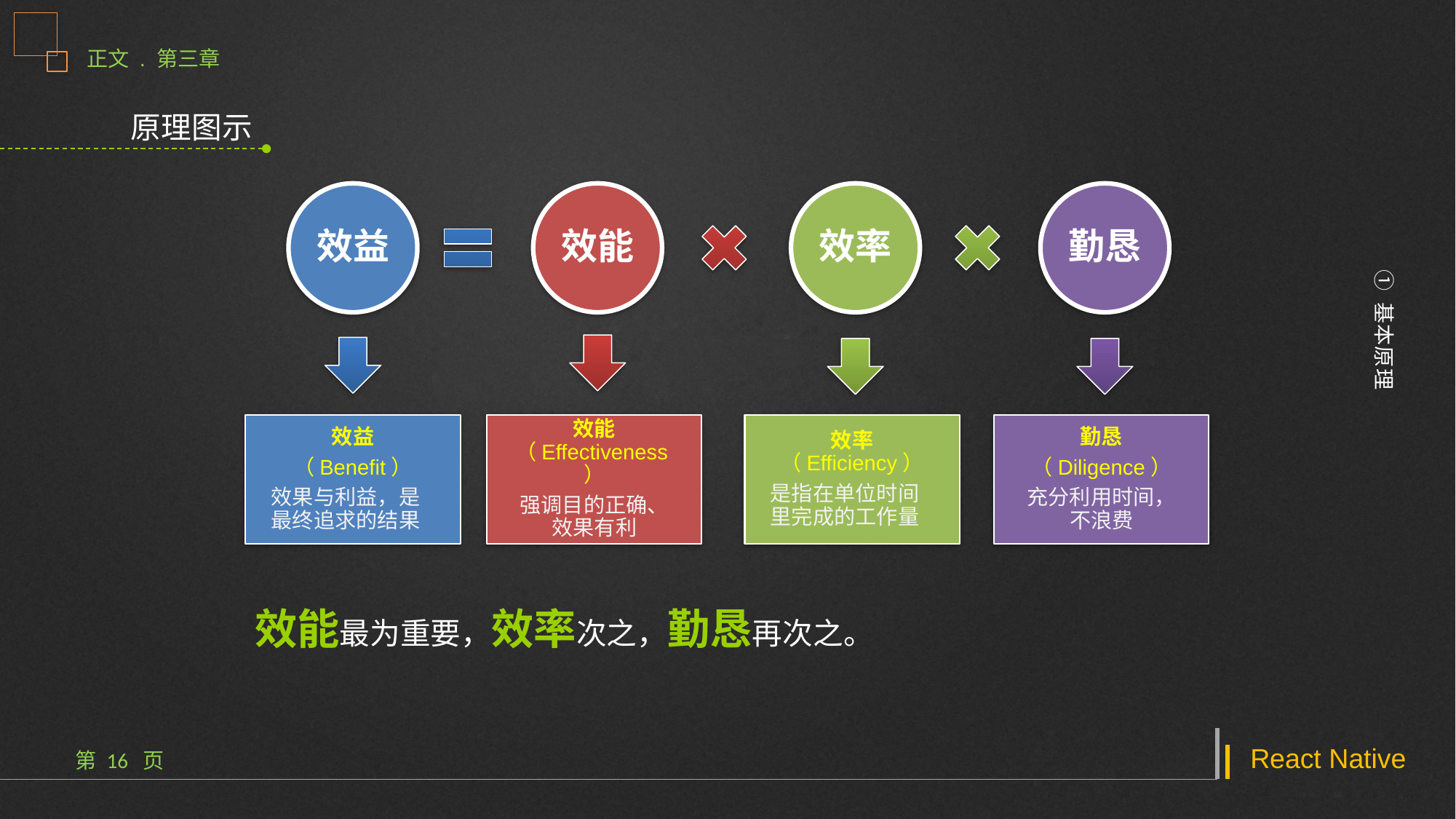

原理图示
效益
效能
效率
勤恳

① 基本原理

效能（Effectiveness）
强调目的正确、效果有利

效益
（Benefit）
效果与利益，是最终追求的结果

效率（Efficiency）
是指在单位时间里完成的工作量

勤恳
（Diligence）
充分利用时间，不浪费
效能最为重要，效率次之，勤恳再次之。